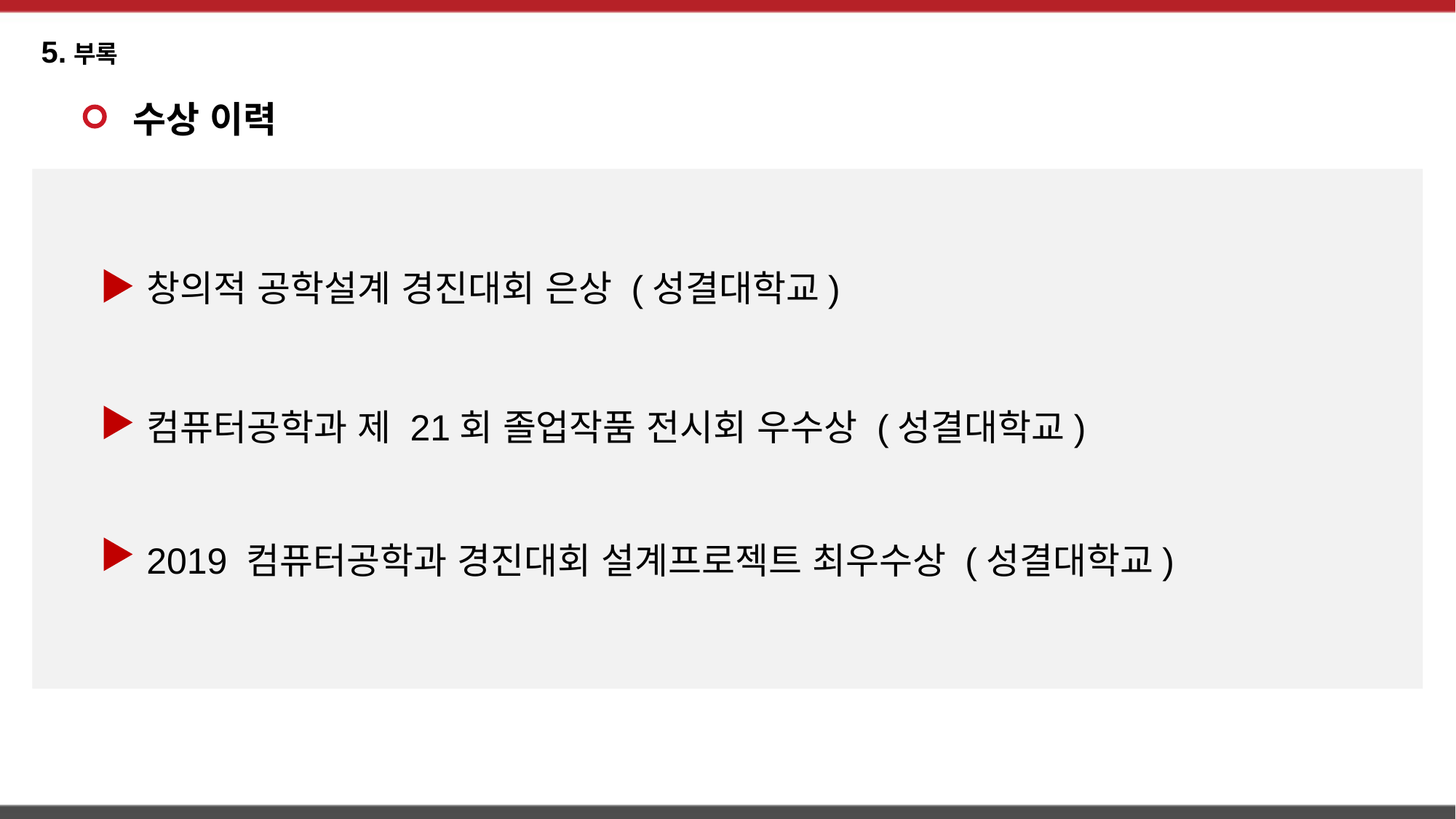

5.부록
수상 이력

창의적 공학설계 경진대회 은상 (성결대학교)

컴퓨터공학과 제 21회 졸업작품 전시회 우수상 (성결대학교)

2019 컴퓨터공학과 경진대회 설계프로젝트 최우수상 (성결대학교)